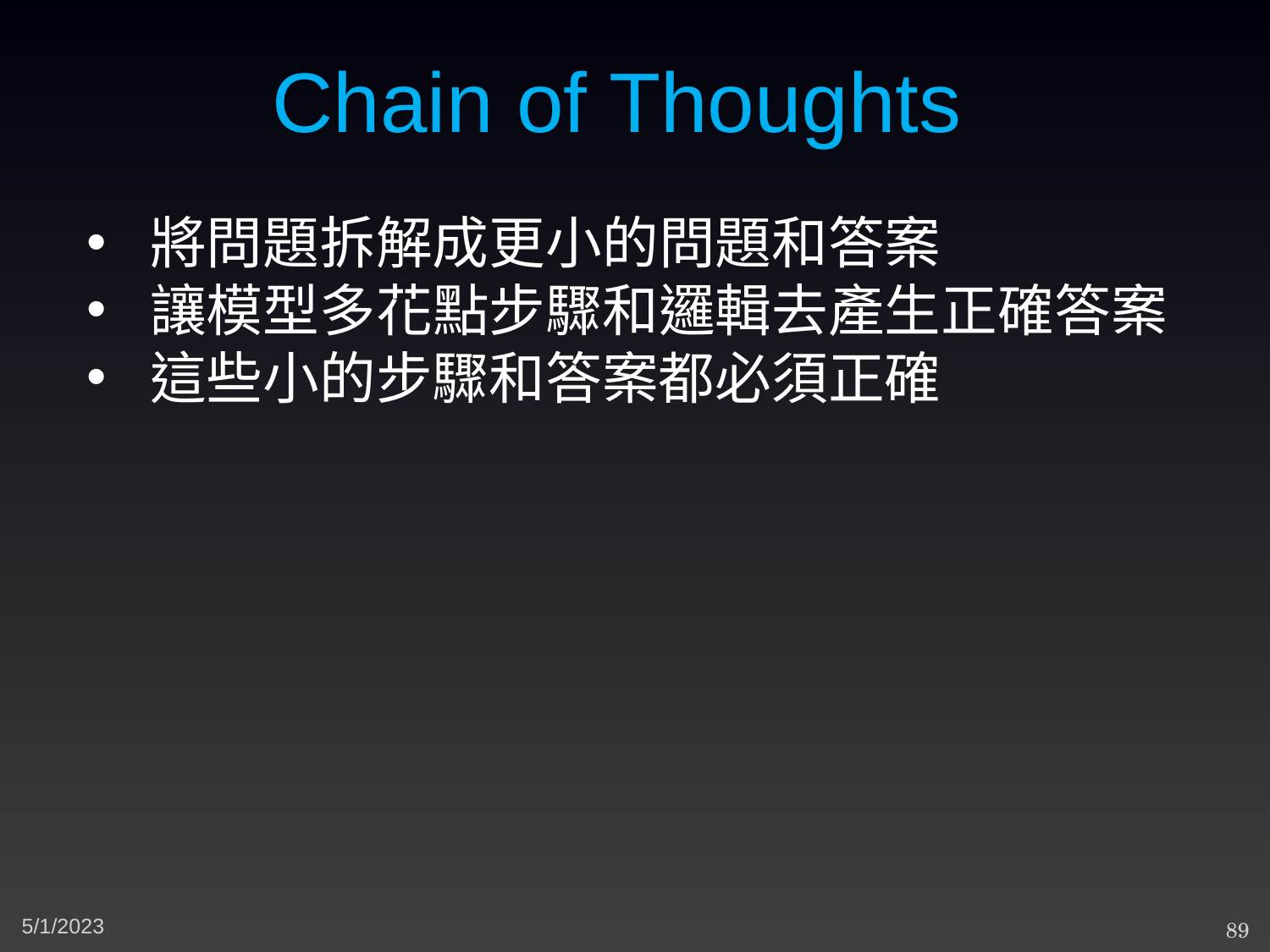

Chain of Thoughts
將問題拆解成更小的問題和答案
讓模型多花點步驟和邏輯去產生正確答案
這些小的步驟和答案都必須正確

5/1/2023
89